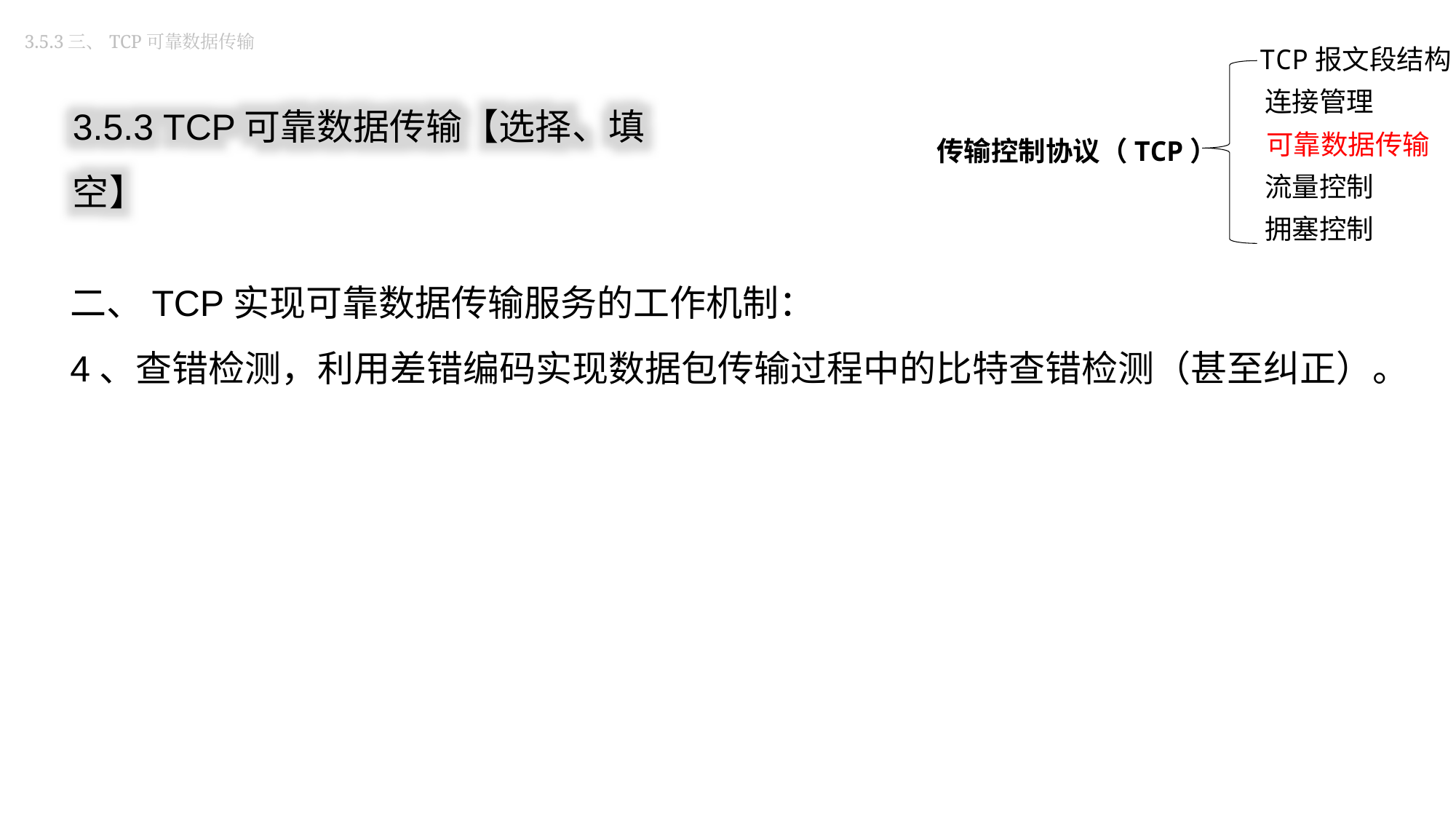

3.5.3三、TCP可靠数据传输
TCP报文段结构

连接管理
传输控制协议（TCP）
可靠数据传输
流量控制
拥塞控制
3.5.3 TCP可靠数据传输【选择、填空】
二、TCP实现可靠数据传输服务的工作机制：
4、查错检测，利用差错编码实现数据包传输过程中的比特查错检测（甚至纠正）。